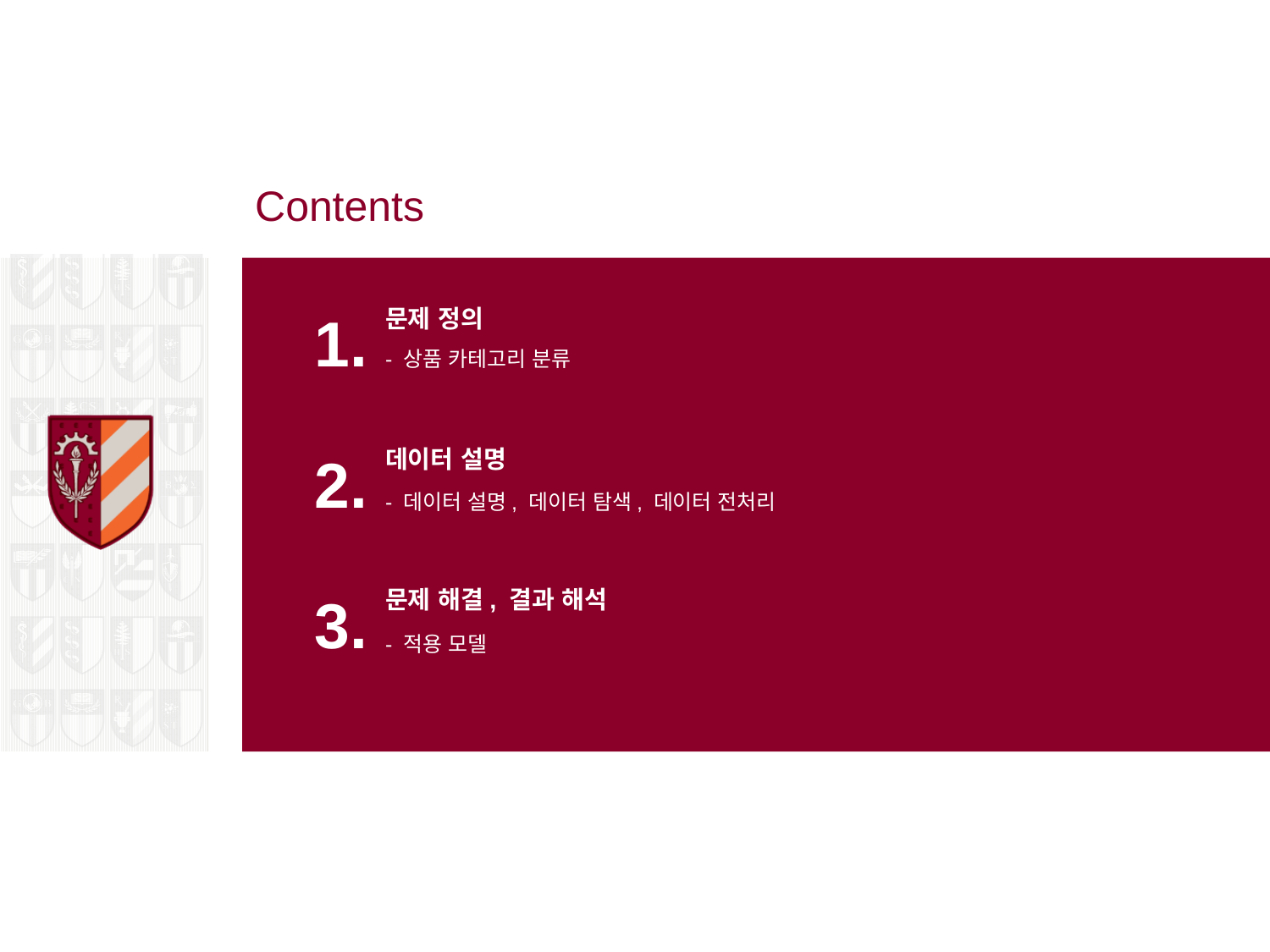

# Contents
문제 정의
- 상품 카테고리 분류
1.
데이터 설명
- 데이터 설명, 데이터 탐색, 데이터 전처리
2.
문제 해결, 결과 해석
- 적용 모델
3.